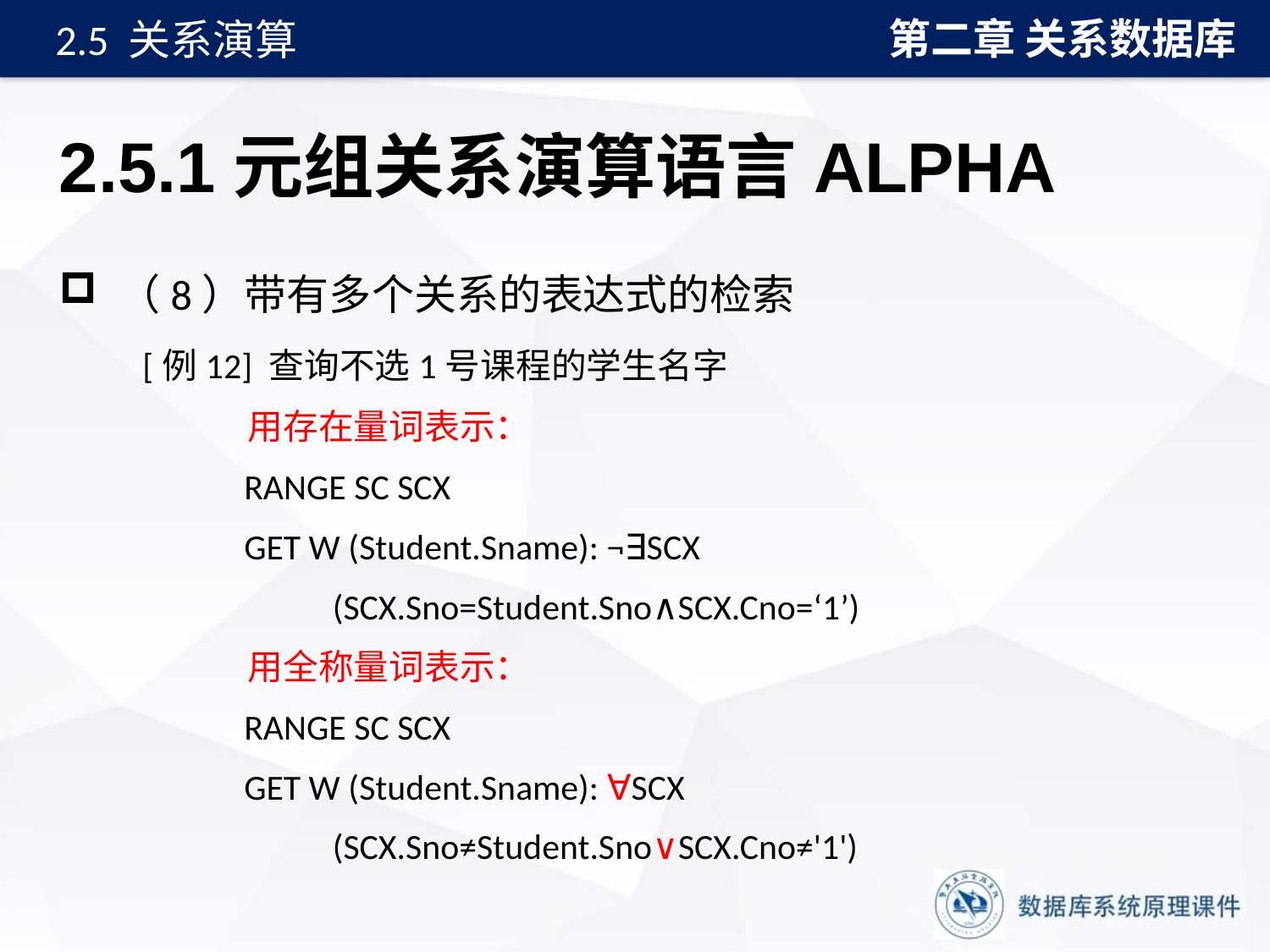

第二章 关系数据库
2.5 关系演算
# 2.5.1元组关系演算语言ALPHA
 （8）带有多个关系的表达式的检索
          [例12] 查询不选1号课程的学生名字
                       用存在量词表示：
                       RANGE SC SCX
                       GET W (Student.Sname): ¬∃SCX
                                  (SCX.Sno=Student.Sno∧SCX.Cno=‘1’)
                       用全称量词表示：
                       RANGE SC SCX
                       GET W (Student.Sname): ∀SCX
                                  (SCX.Sno≠Student.Sno∨SCX.Cno≠'1')